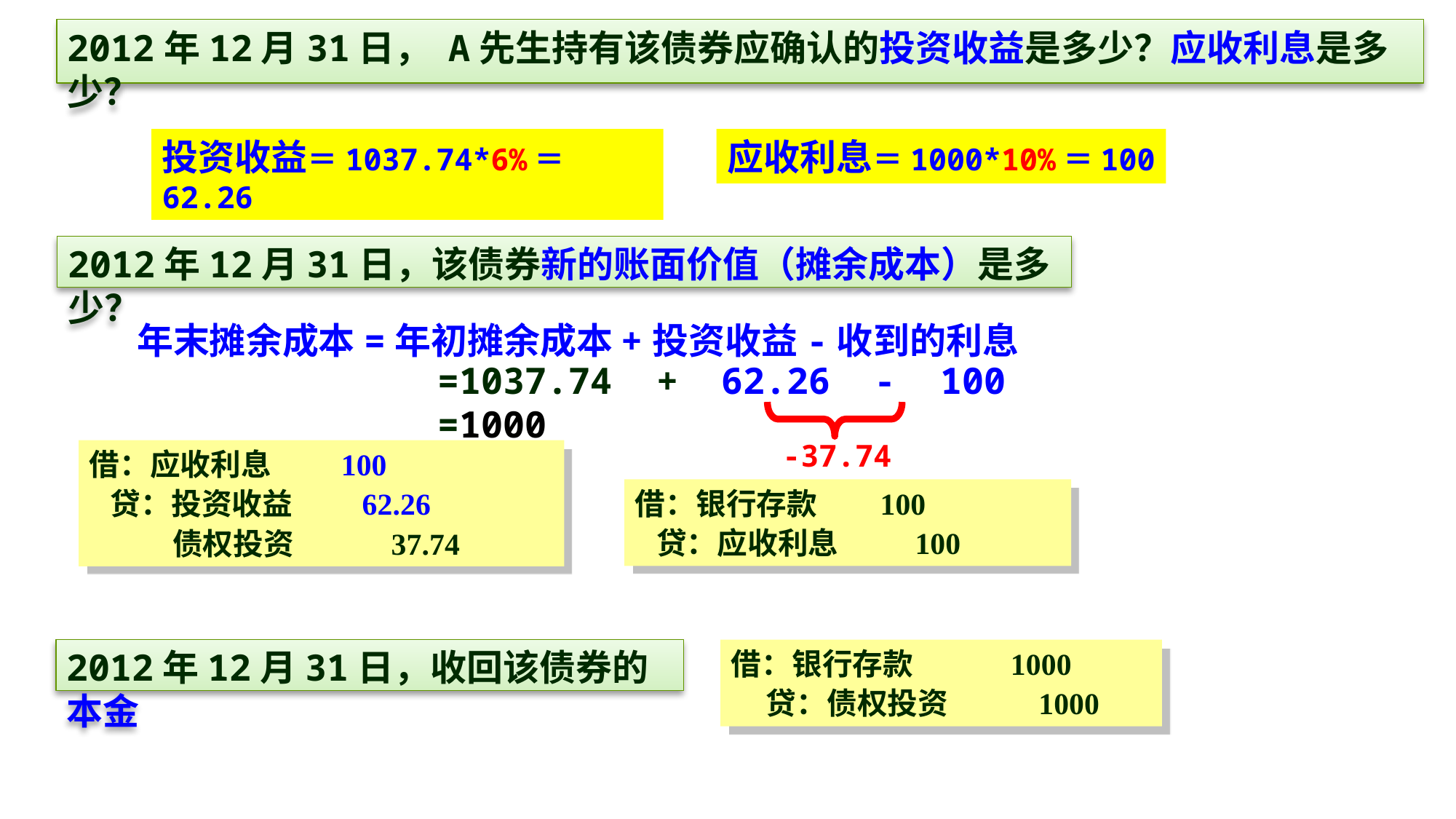

2012年12月31日， A先生持有该债券应确认的投资收益是多少？应收利息是多少？

投资收益＝1037.74*6%＝62.26
应收利息＝1000*10%＝100
2012年12月31日，该债券新的账面价值（摊余成本）是多少？
年末摊余成本=年初摊余成本+投资收益-收到的利息
=1037.74  +  62.26  -  100 =1000

-37.74
借：应收利息         100
  贷：投资收益         62.26
           债权投资             37.74
借：银行存款        100
  贷：应收利息          100
2012年12月31日，收回该债券的本金
借：银行存款             1000
    贷：债权投资            1000